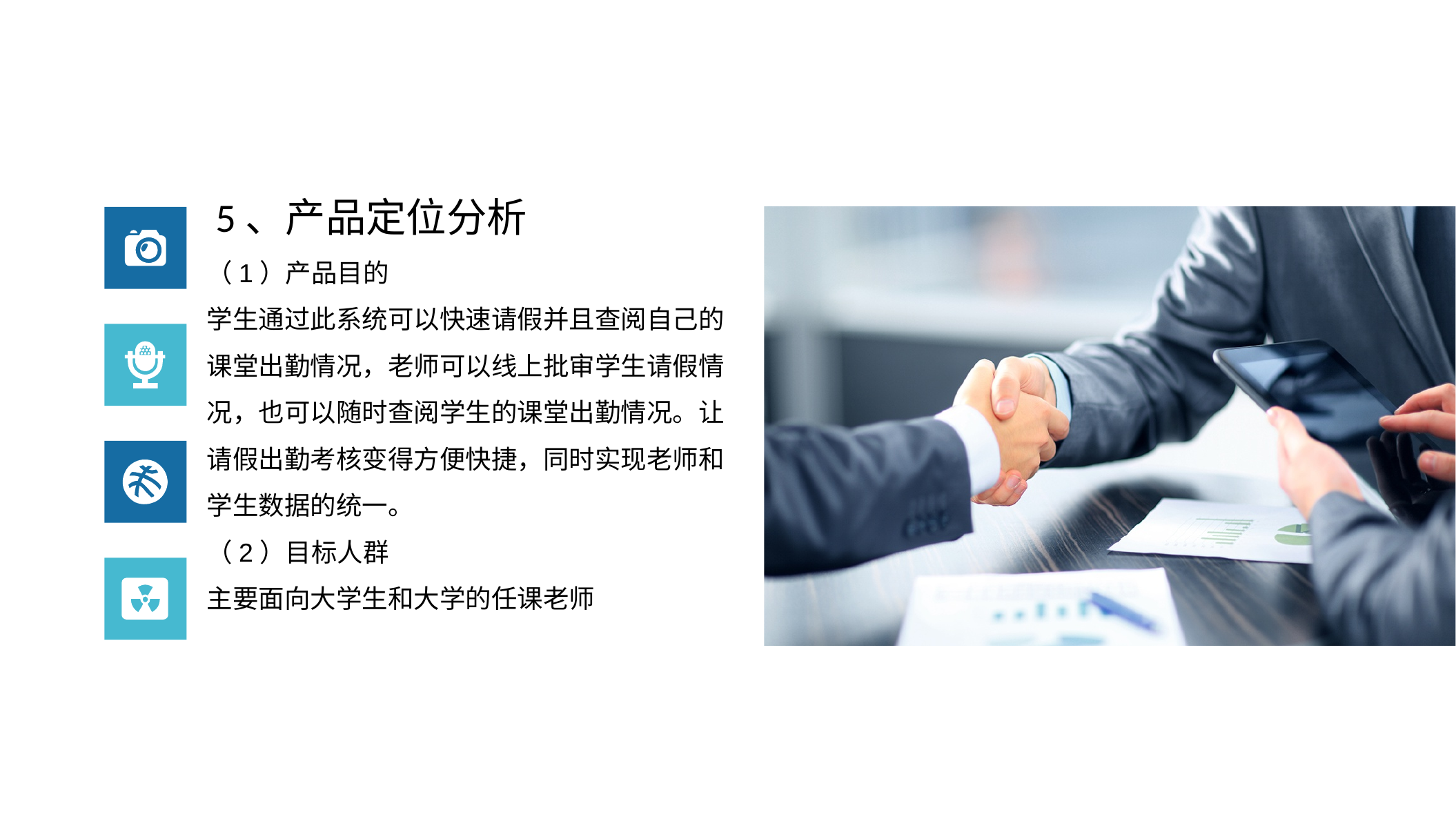

5、产品定位分析

（1）产品目的
学生通过此系统可以快速请假并且查阅自己的课堂出勤情况，老师可以线上批审学生请假情况，也可以随时查阅学生的课堂出勤情况。让请假出勤考核变得方便快捷，同时实现老师和学生数据的统一。
（2）目标人群
主要面向大学生和大学的任课老师